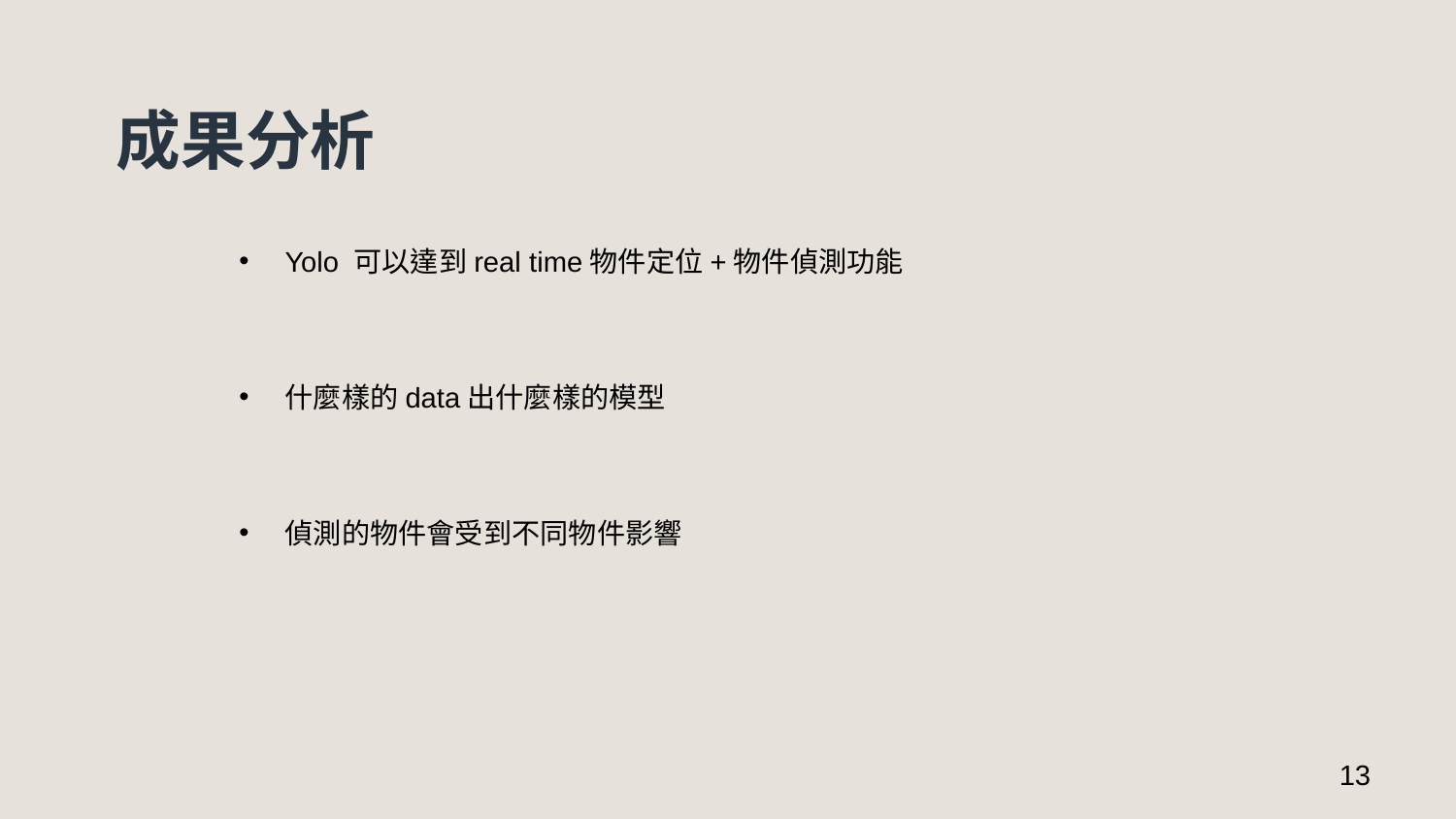

成果分析
Yolo 可以達到real time物件定位+物件偵測功能
什麼樣的data出什麼樣的模型
偵測的物件會受到不同物件影響
13